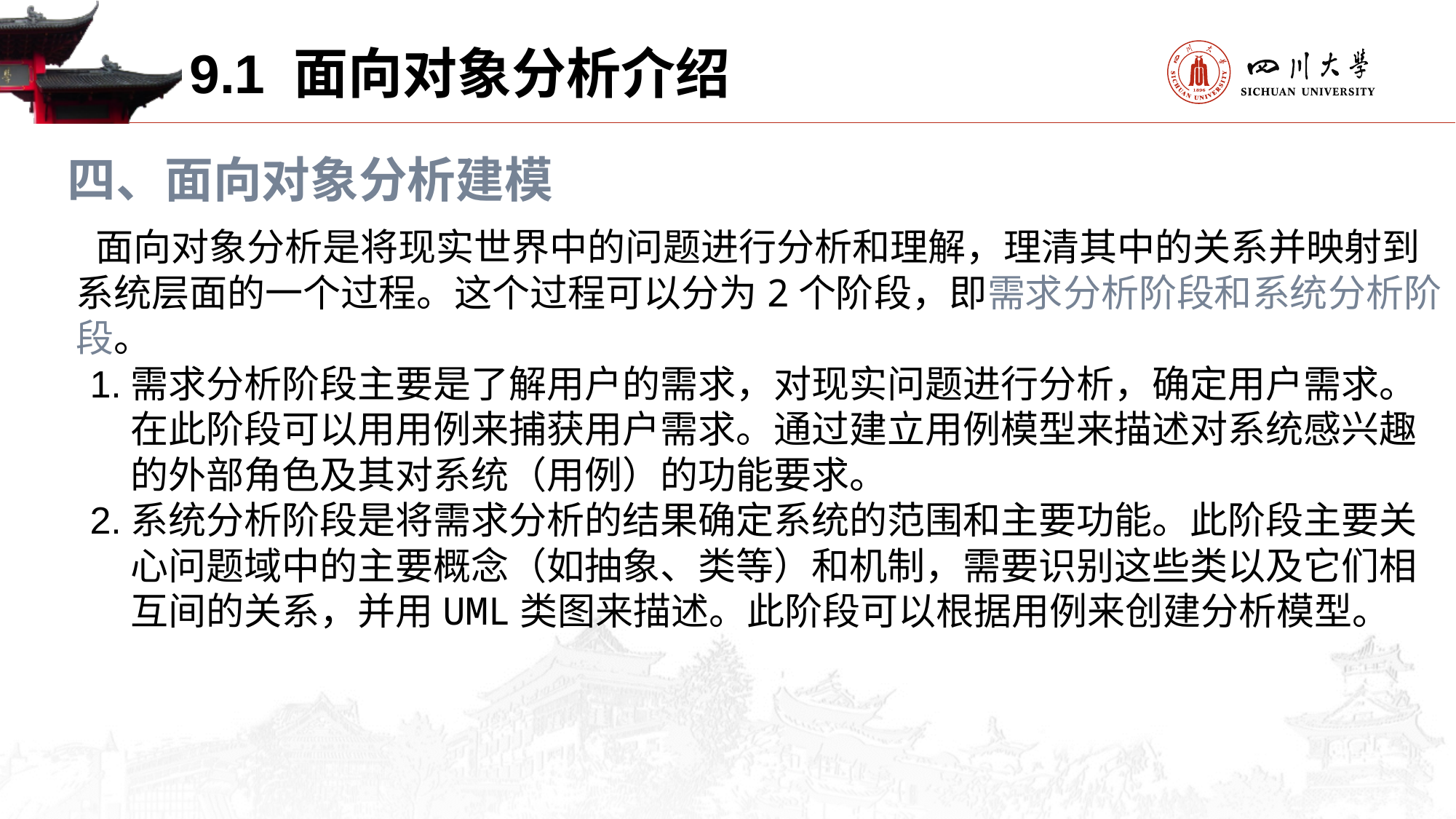

9.1 面向对象分析介绍

四、面向对象分析建模
      面向对象分析是将现实世界中的问题进行分析和理解，理清其中的关系并映射到系统层面的一个过程。这个过程可以分为2个阶段，即需求分析阶段和系统分析阶段。
需求分析阶段主要是了解用户的需求，对现实问题进行分析，确定用户需求。在此阶段可以用用例来捕获用户需求。通过建立用例模型来描述对系统感兴趣的外部角色及其对系统（用例）的功能要求。
系统分析阶段是将需求分析的结果确定系统的范围和主要功能。此阶段主要关心问题域中的主要概念（如抽象、类等）和机制，需要识别这些类以及它们相互间的关系，并用UML类图来描述。此阶段可以根据用例来创建分析模型。